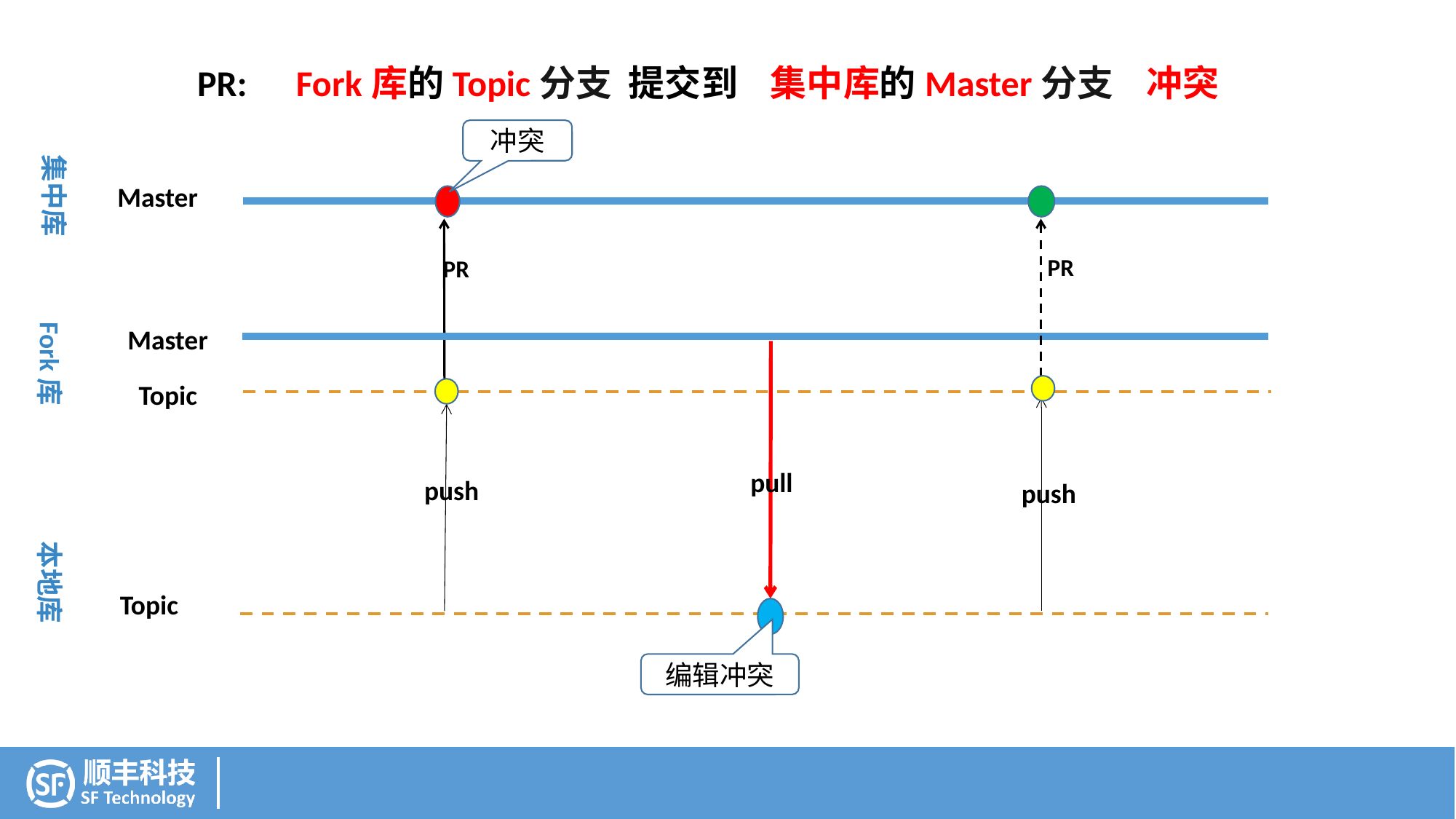

PR:      Fork库的Topic分支  提交到    集中库的Master分支    冲突
冲突
集中库
Master

PR
PR
Fork库
Master
Topic

pull
push
push
本地库
Topic

编辑冲突